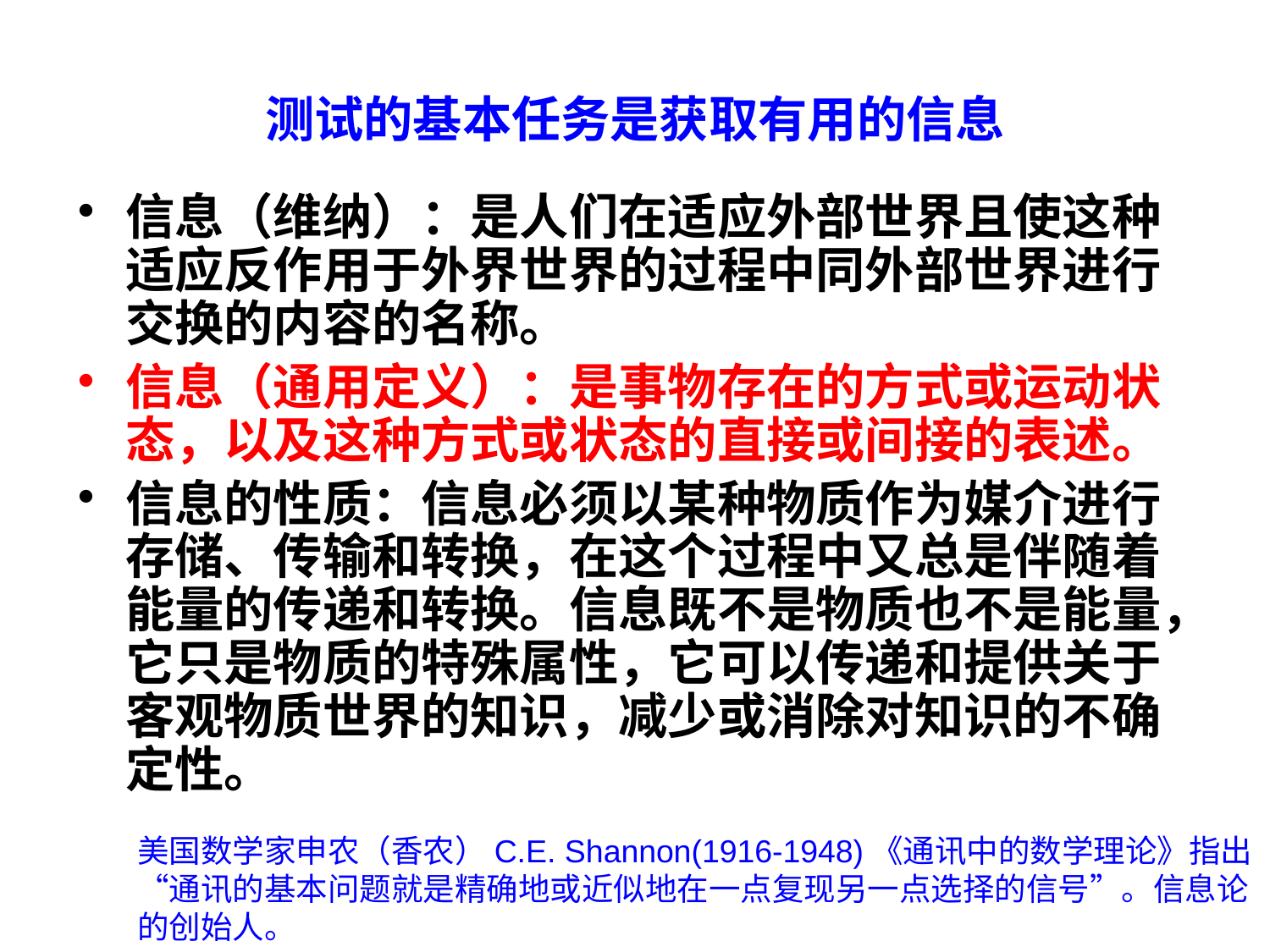

# 测试的基本任务是获取有用的信息
信息（维纳）：是人们在适应外部世界且使这种适应反作用于外界世界的过程中同外部世界进行交换的内容的名称。
信息（通用定义）：是事物存在的方式或运动状态，以及这种方式或状态的直接或间接的表述。
信息的性质：信息必须以某种物质作为媒介进行存储、传输和转换，在这个过程中又总是伴随着能量的传递和转换。信息既不是物质也不是能量，它只是物质的特殊属性，它可以传递和提供关于客观物质世界的知识，减少或消除对知识的不确定性。
美国数学家申农（香农）C.E. Shannon(1916-1948)《通讯中的数学理论》指出“通讯的基本问题就是精确地或近似地在一点复现另一点选择的信号”。信息论的创始人。